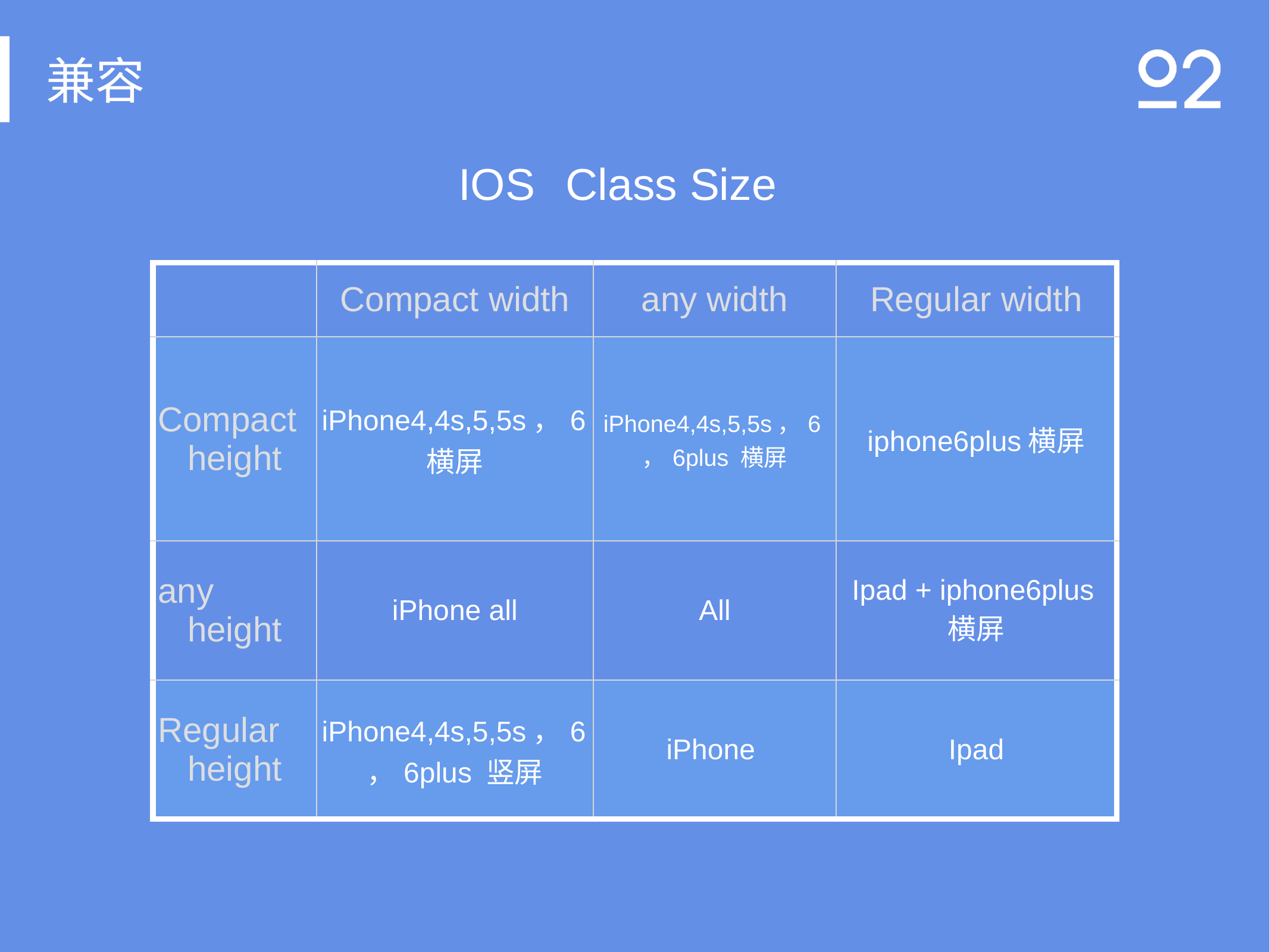

兼容
IOS
Class Size
|  | Compact width | any width | Regular width |
| --- | --- | --- | --- |
| Compact height | iPhone4,4s,5,5s，6 横屏 | iPhone4,4s,5,5s，6，6plus 横屏 | iphone6plus横屏 |
| any height | iPhone all | All | Ipad + iphone6plus横屏 |
| Regular height | iPhone4,4s,5,5s，6，6plus 竖屏 | iPhone | Ipad |